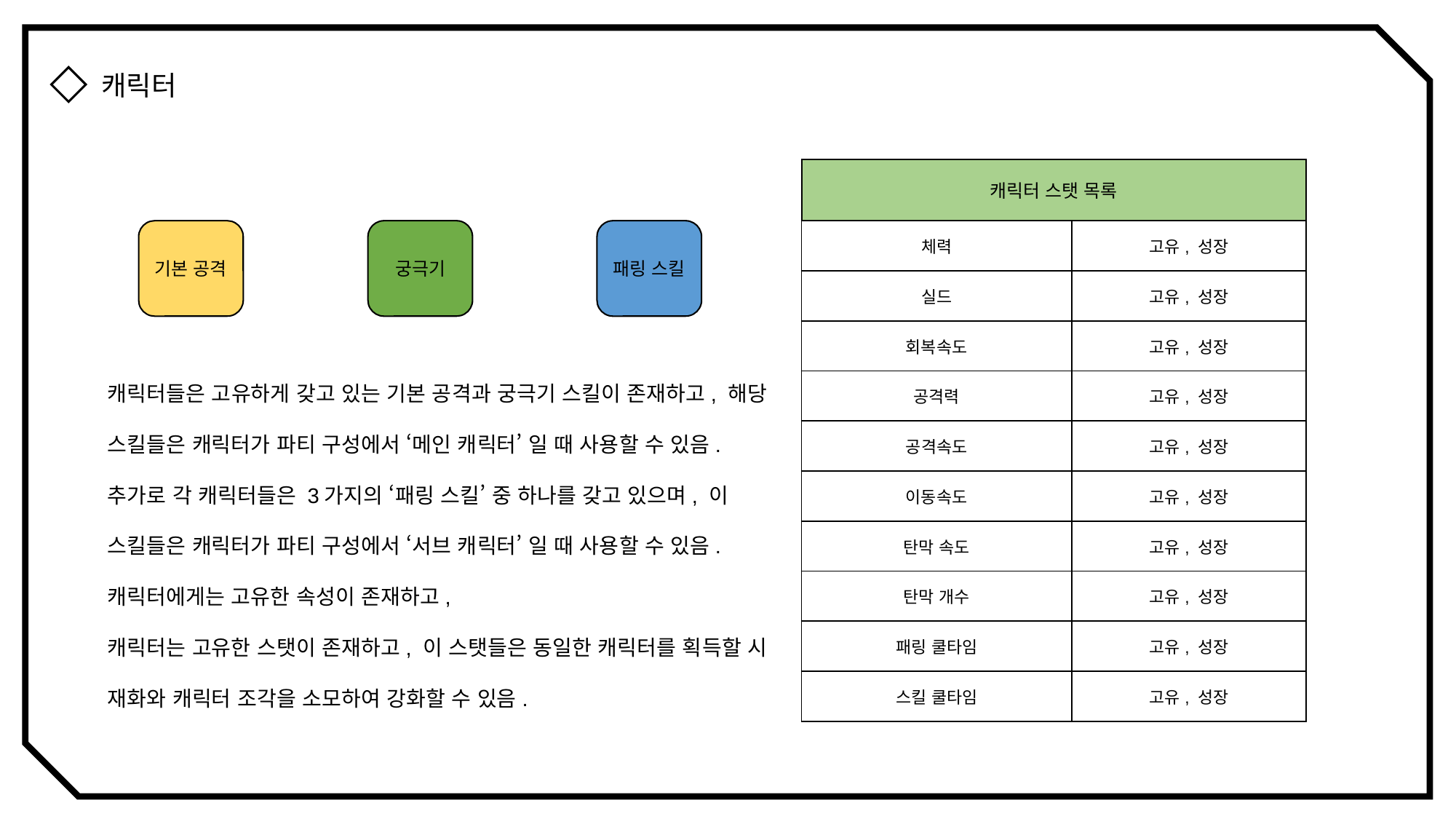

캐릭터

캐릭터 스탯 목록
기본 공격
궁극기
패링 스킬
| 체력 | 고유, 성장 |
| --- | --- |
| 실드 | 고유, 성장 |
| 회복속도 | 고유, 성장 |
| 공격력 | 고유, 성장 |
| 공격속도 | 고유, 성장 |
| 이동속도 | 고유, 성장 |
| 탄막 속도 | 고유, 성장 |
| 탄막 개수 | 고유, 성장 |
| 패링 쿨타임 | 고유, 성장 |
| 스킬 쿨타임 | 고유, 성장 |
캐릭터들은 고유하게 갖고 있는 기본 공격과 궁극기 스킬이 존재하고, 해당 스킬들은 캐릭터가 파티 구성에서 ‘메인 캐릭터’ 일 때 사용할 수 있음.
추가로 각 캐릭터들은 3가지의 ‘패링 스킬’ 중 하나를 갖고 있으며, 이 스킬들은 캐릭터가 파티 구성에서 ‘서브 캐릭터’ 일 때 사용할 수 있음.
캐릭터에게는 고유한 속성이 존재하고,
캐릭터는 고유한 스탯이 존재하고, 이 스탯들은 동일한 캐릭터를 획득할 시 재화와 캐릭터 조각을 소모하여 강화할 수 있음.